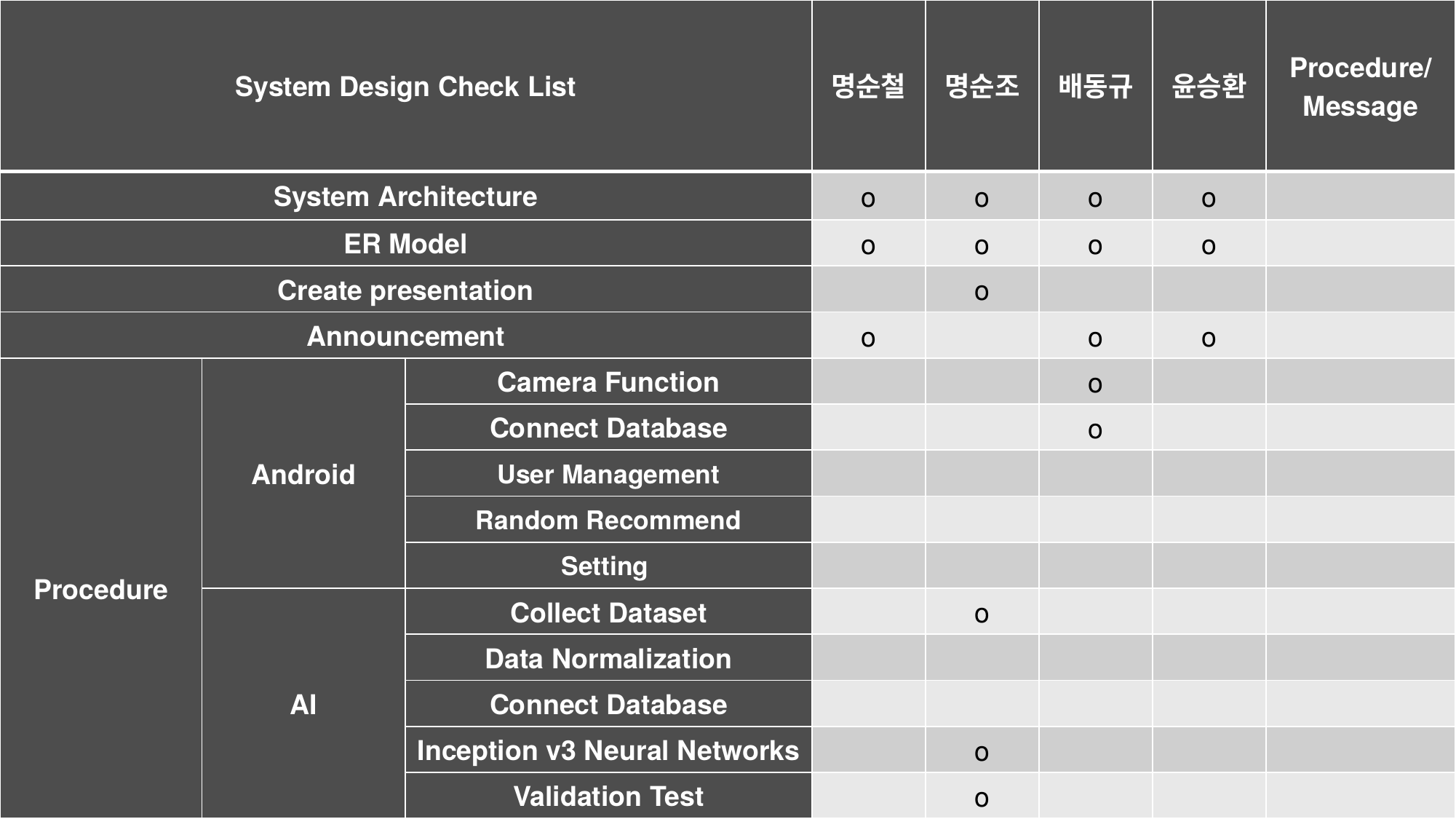

| System Design Check List |  |  | 명순철 | 명순조 | 배동규 | 윤승환 | Procedure/Message |
| --- | --- | --- | --- | --- | --- | --- | --- |
| System Architecture |  |  | o | o | o | o |  |
| ER Model |  |  | o | o | o | o |  |
| Create presentation |  |  |  | o |  |  |  |
| Announcement |  |  | o |  | o | o |  |
| Procedure | Android | Camera Function |  |  | o |  |  |
|  |  | Connect Database |  |  | o |  |  |
|  |  | User Management |  |  |  |  |  |
|  |  | Random Recommend |  |  |  |  |  |
|  |  | Setting |  |  |  |  |  |
|  | AI | Collect Dataset |  | o |  |  |  |
|  |  | Data Normalization |  |  |  |  |  |
|  |  | Connect Database |  |  |  |  |  |
|  |  | Inception v3 Neural Networks |  | o |  |  |  |
|  |  | Validation Test |  | o |  |  |  |